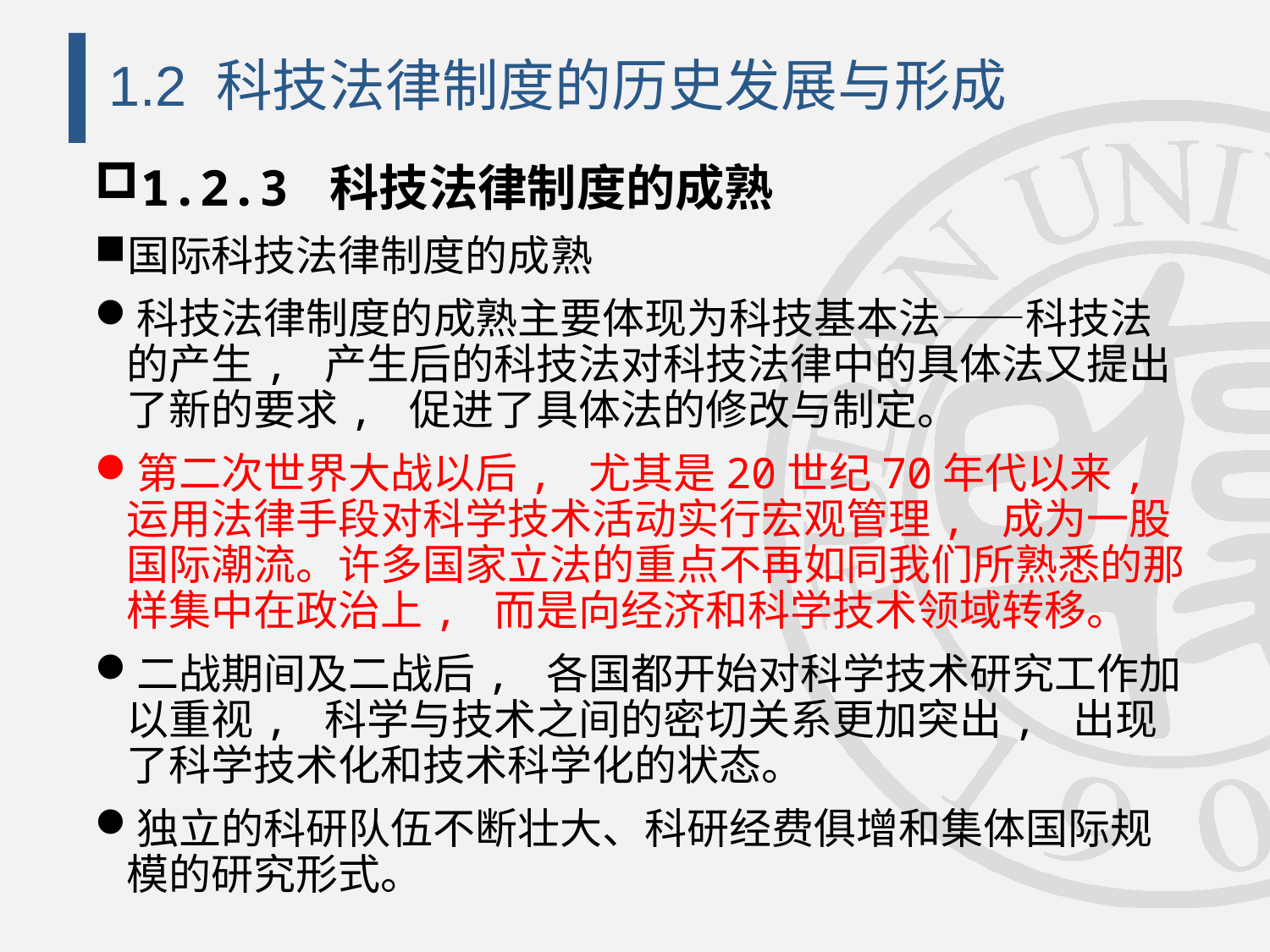

# 1.2 科技法律制度的历史发展与形成
1.2.3 科技法律制度的成熟
国际科技法律制度的成熟
科技法律制度的成熟主要体现为科技基本法——科技法的产生, 产生后的科技法对科技法律中的具体法又提出了新的要求, 促进了具体法的修改与制定。
第二次世界大战以后, 尤其是20世纪70年代以来, 运用法律手段对科学技术活动实行宏观管理, 成为一股国际潮流。许多国家立法的重点不再如同我们所熟悉的那样集中在政治上, 而是向经济和科学技术领域转移。
二战期间及二战后, 各国都开始对科学技术研究工作加以重视, 科学与技术之间的密切关系更加突出, 出现了科学技术化和技术科学化的状态。
独立的科研队伍不断壮大、科研经费俱增和集体国际规模的研究形式。